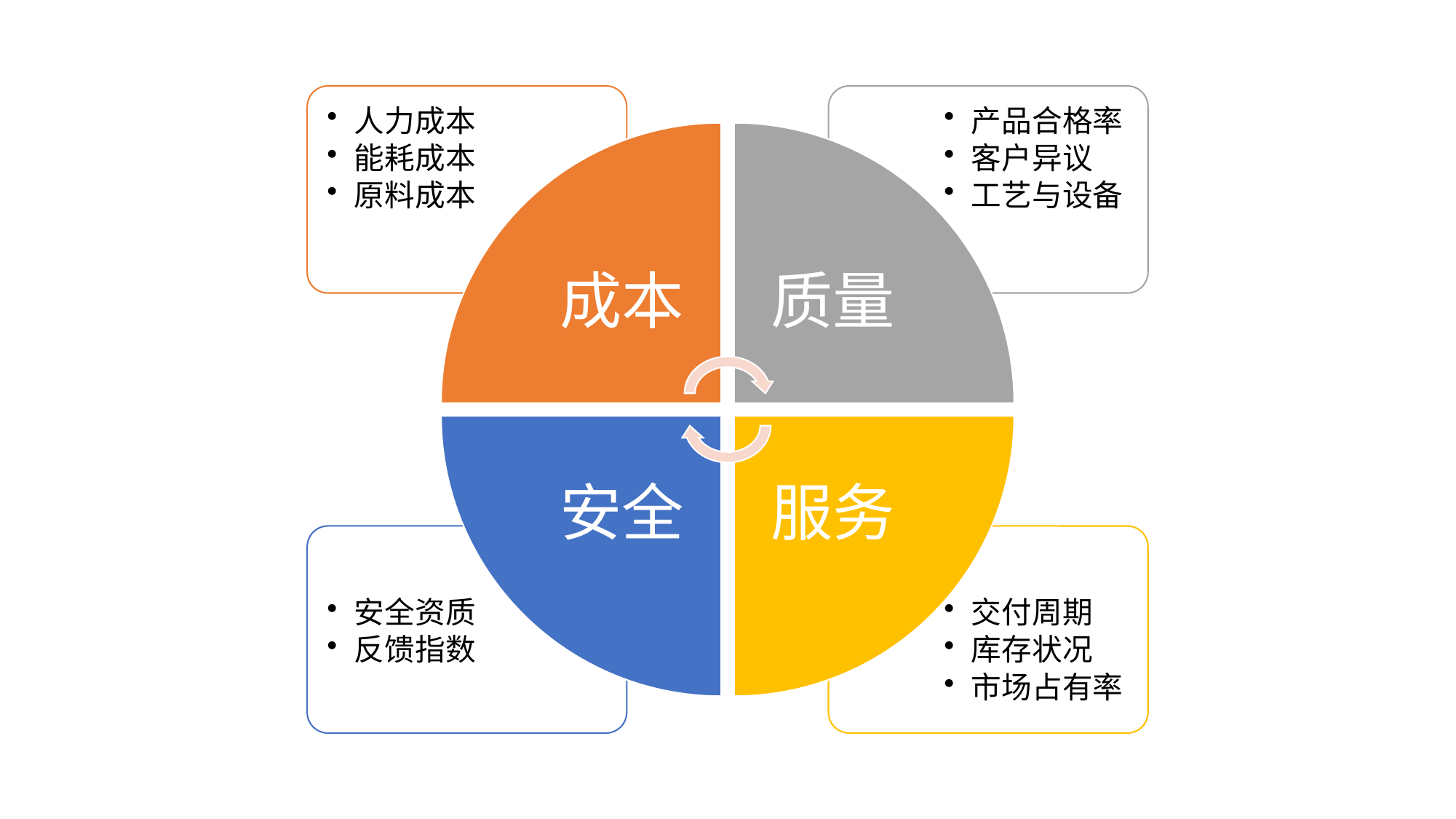

交付周期
库存状况
市场占有率
安全资质
反馈指数
产品合格率
客户异议
工艺与设备
人力成本
能耗成本
原料成本
成本
质量
服务
安全